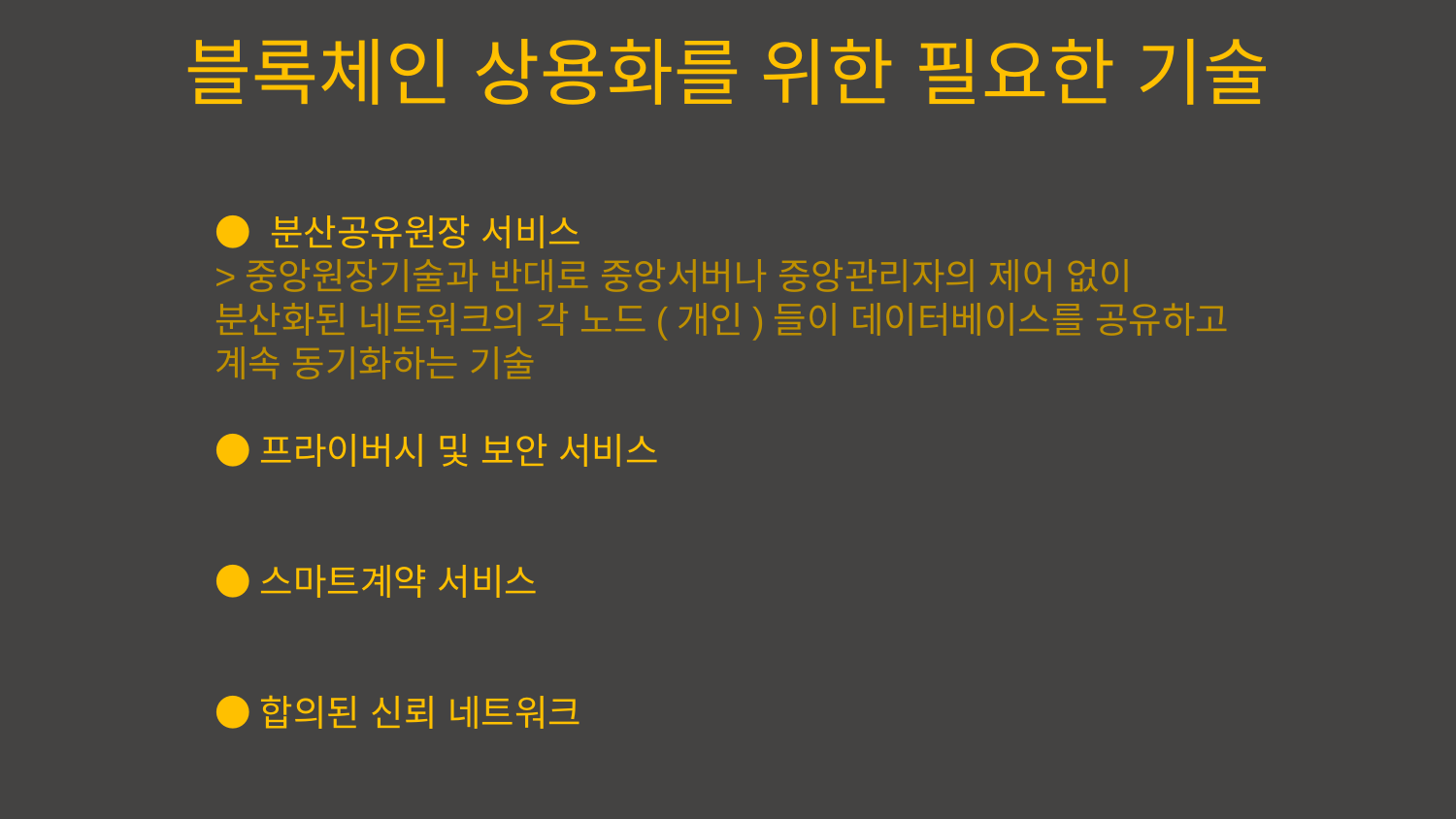

블록체인 상용화를 위한 필요한 기술
● 분산공유원장 서비스
>중앙원장기술과 반대로 중앙서버나 중앙관리자의 제어 없이 분산화된 네트워크의 각 노드(개인)들이 데이터베이스를 공유하고 계속 동기화하는 기술

●프라이버시 및 보안 서비스

●스마트계약 서비스

●합의된 신뢰 네트워크